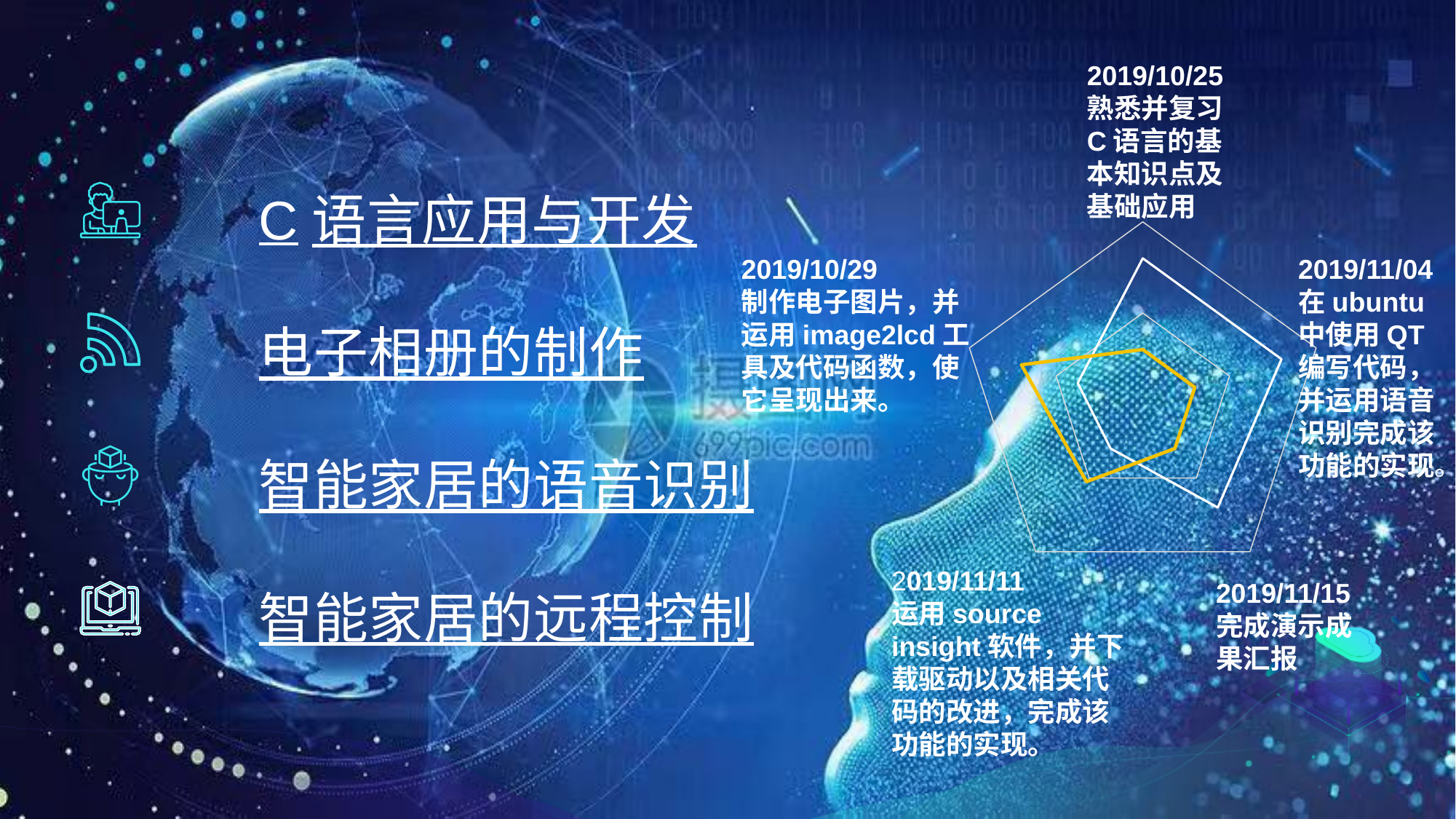

#
2019/10/25熟悉并复习C语言的基本知识点及基础应用
C语言应用与开发
电子相册的制作
智能家居的语音识别
智能家居的远程控制

### Chart

| Category | 系列 1 | 系列 2 |
|---|---|---|
| 43759 | 32.0 | 12.0 |
| 43766 | 32.0 | 12.0 |
| 43773 | 28.0 | 12.0 |
| 43780 | 12.0 | 21.0 |
| 43784 | 15.0 | 28.0 |

2019/10/29
制作电子图片，并运用image2lcd工具及代码函数，使它呈现出来。
2019/11/04在ubuntu中使用QT编写代码，并运用语音识别完成该功能的实现。

2019/11/11
运用source insight软件，并下载驱动以及相关代码的改进，完成该功能的实现。
2019/11/15完成演示成果汇报